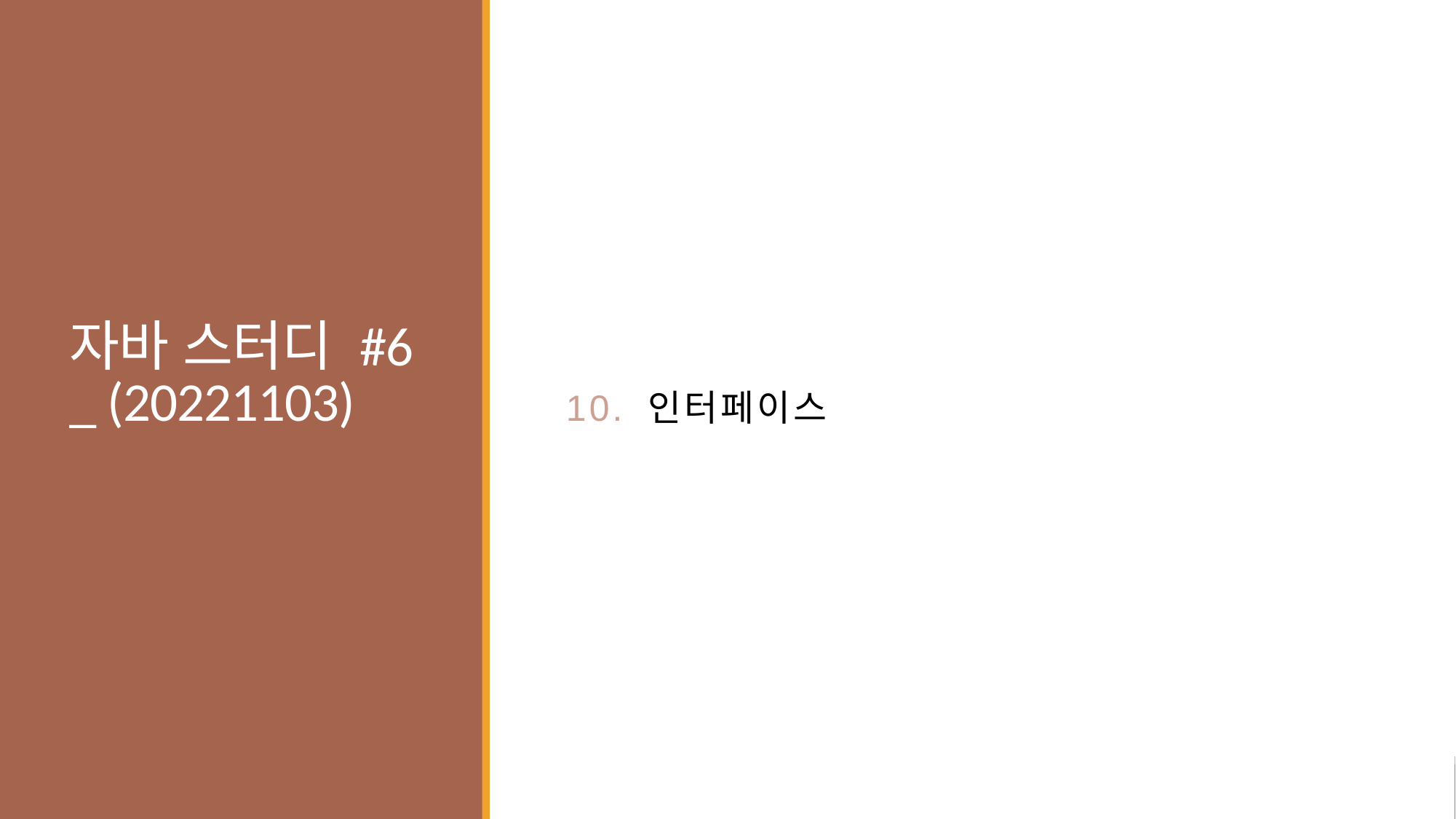

# 자바 스터디 #6 _ (20221103)
10. 인터페이스